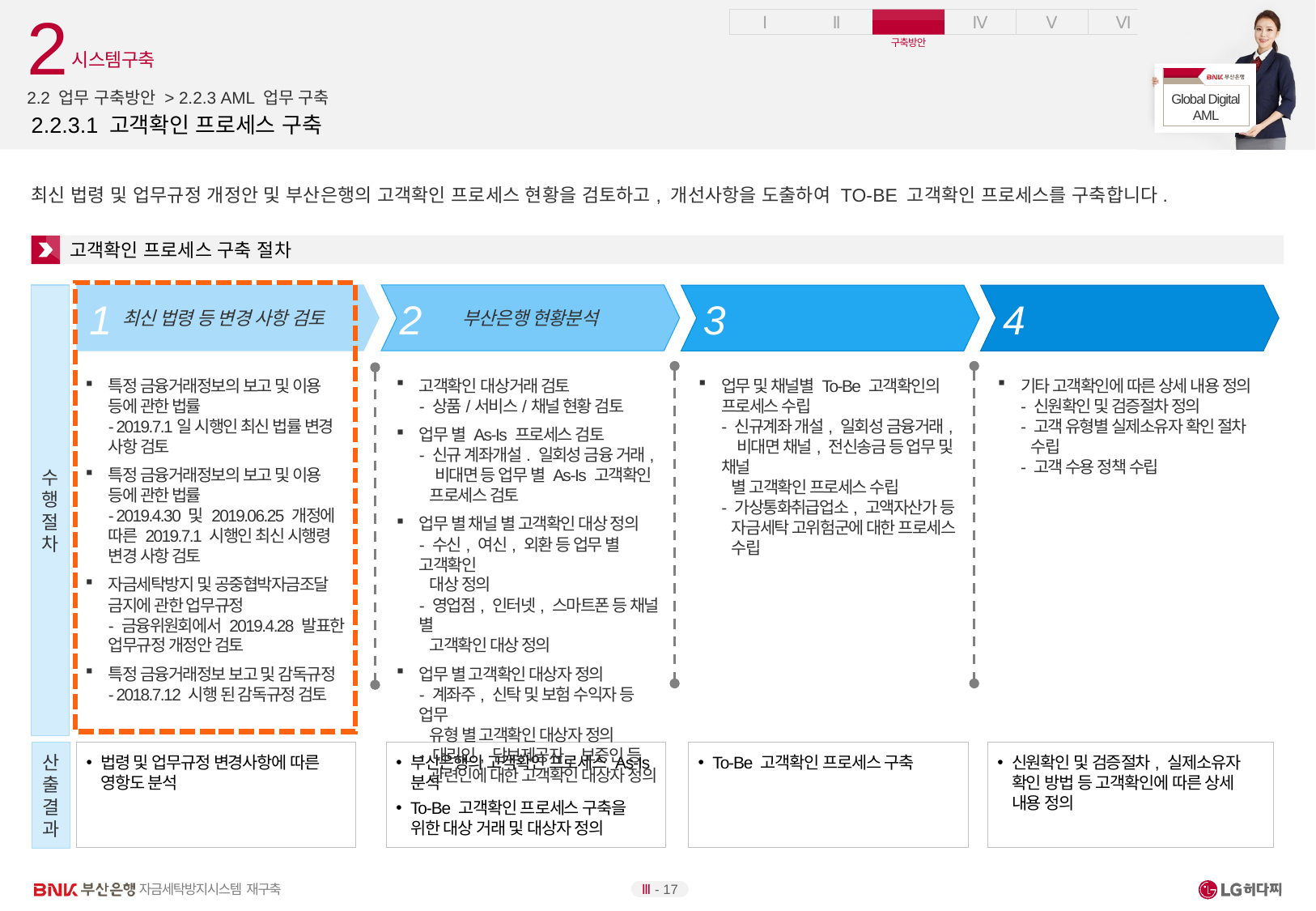

2
시스템구축
2.2 업무 구축방안 > 2.2.3 AML 업무 구축
# 2.2.3.1 고객확인 프로세스 구축
최신 법령 및 업무규정 개정안 및 부산은행의 고객확인 프로세스 현황을 검토하고, 개선사항을 도출하여 TO-BE 고객확인 프로세스를 구축합니다.
고객확인 프로세스 구축 절차

수
행
절
차
최신 법령 등 변경 사항 검토
부산은행 현황분석
상세 내용 정의
업무 별 프로세스 수립
4
1
2
3
특정 금융거래정보의 보고 및 이용 등에 관한 법률
- 2019.7.1일 시행인 최신 법률 변경 사항 검토
특정 금융거래정보의 보고 및 이용 등에 관한 법률
- 2019.4.30 및 2019.06.25 개정에 따른 2019.7.1 시행인 최신 시행령 변경 사항 검토
자금세탁방지 및 공중협박자금조달 금지에 관한 업무규정
- 금융위원회에서 2019.4.28 발표한 업무규정 개정안 검토
특정 금융거래정보 보고 및 감독규정
- 2018.7.12 시행 된 감독규정 검토
고객확인 대상거래 검토
- 상품/서비스/채널 현황 검토
업무 별 As-Is 프로세스 검토
- 신규 계좌개설. 일회성 금융 거래,
   비대면 등 업무 별 As-Is 고객확인
   프로세스 검토
업무 별 채널 별 고객확인 대상 정의
- 수신, 여신, 외환 등 업무 별 고객확인
   대상 정의
- 영업점, 인터넷, 스마트폰 등 채널 별
   고객확인 대상 정의
업무 별 고객확인 대상자 정의
- 계좌주, 신탁 및 보험 수익자 등 업무
   유형 별 고객확인 대상자 정의
- 대리인, 담보제공자, 보증인 등
   관련인에 대한 고객확인 대상자 정의

업무 및 채널별 To-Be 고객확인의 프로세스 수립
- 신규계좌 개설, 일회성 금융거래,
   비대면 채널, 전신송금 등 업무 및 채널
   별 고객확인 프로세스 수립
- 가상통화취급업소, 고액자산가 등
   자금세탁 고위험군에 대한 프로세스
   수립
기타 고객확인에 따른 상세 내용 정의
- 신원확인 및 검증절차 정의
- 고객 유형별 실제소유자 확인 절차
   수립
- 고객 수용 정책 수립
산
출
결
과
법령 및 업무규정 변경사항에 따른 영항도 분석
부산은행의 고객확인 프로세스 As-Is 분석
To-Be 고객확인 프로세스 구축을 위한 대상 거래 및 대상자 정의
To-Be 고객확인 프로세스 구축
신원확인 및 검증절차, 실제소유자 확인 방법 등 고객확인에 따른 상세 내용 정의
Ⅲ - 17